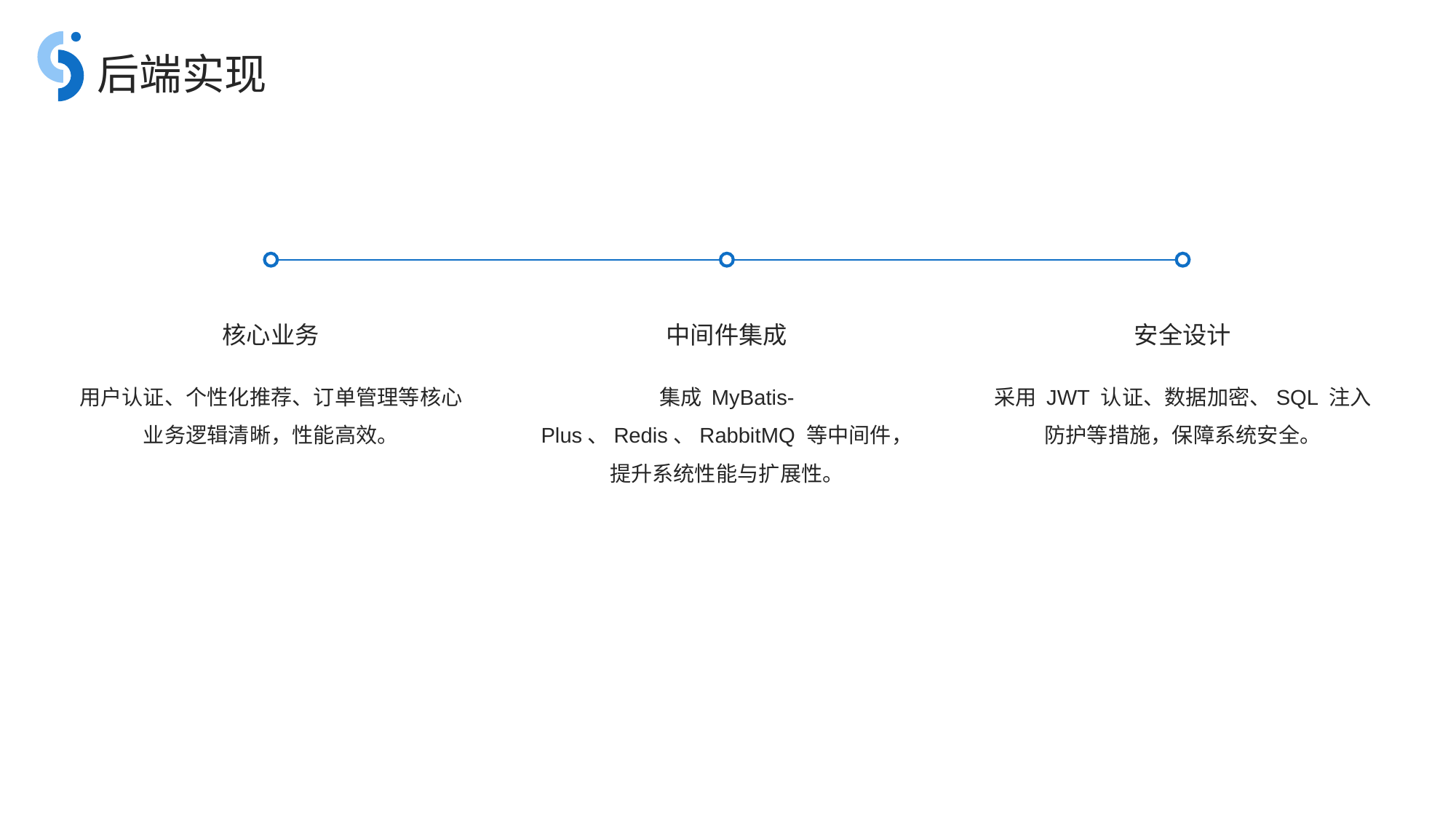

后端实现

核心业务
中间件集成
安全设计
用户认证、个性化推荐、订单管理等核心业务逻辑清晰，性能高效。
集成 MyBatis- Plus、Redis、RabbitMQ 等中间件，提升系统性能与扩展性。
采用 JWT 认证、数据加密、SQL 注入防护等措施，保障系统安全。